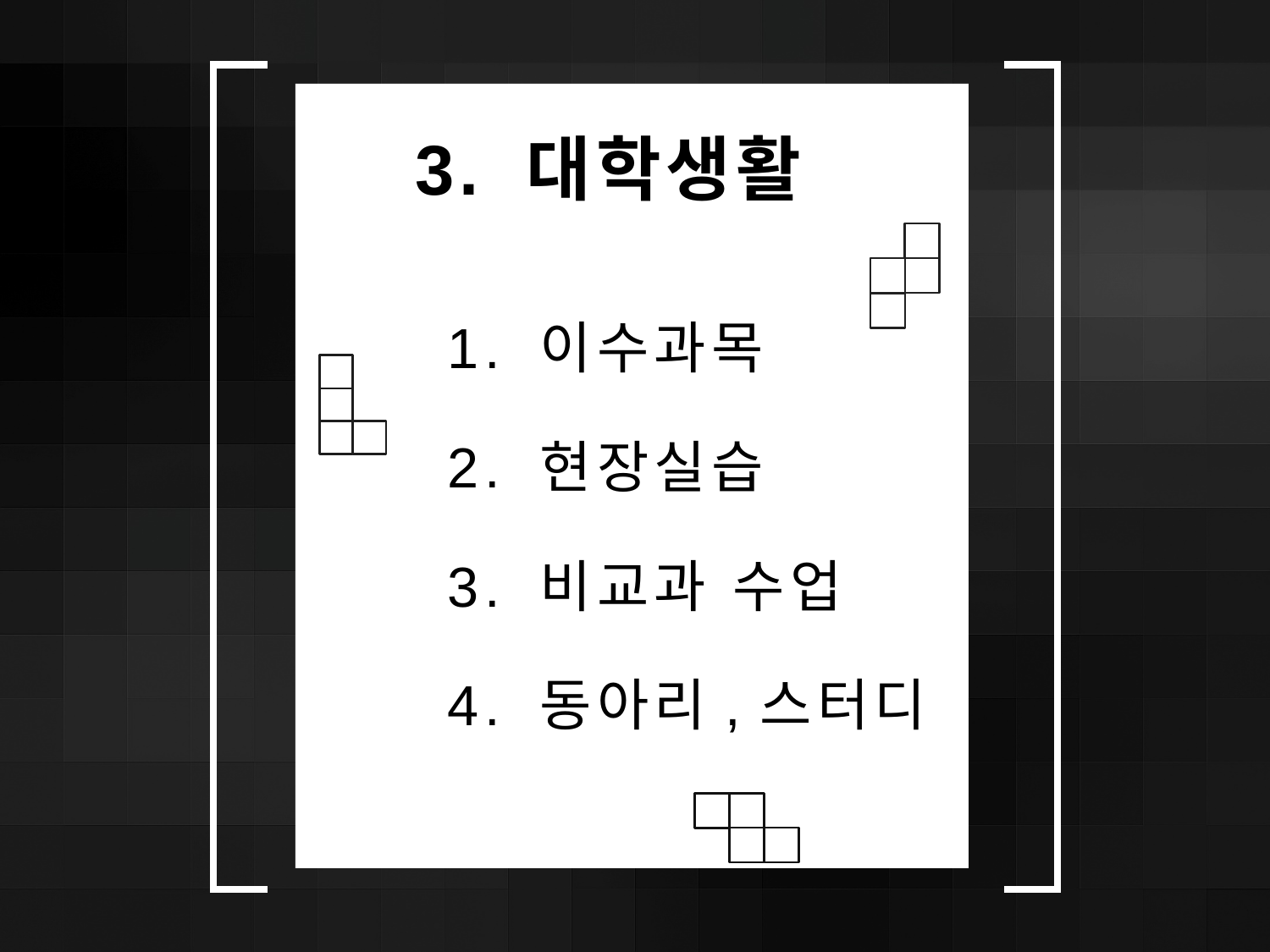

3. 대학생활

1. 이수과목
2. 현장실습
3. 비교과 수업
4. 동아리,스터디